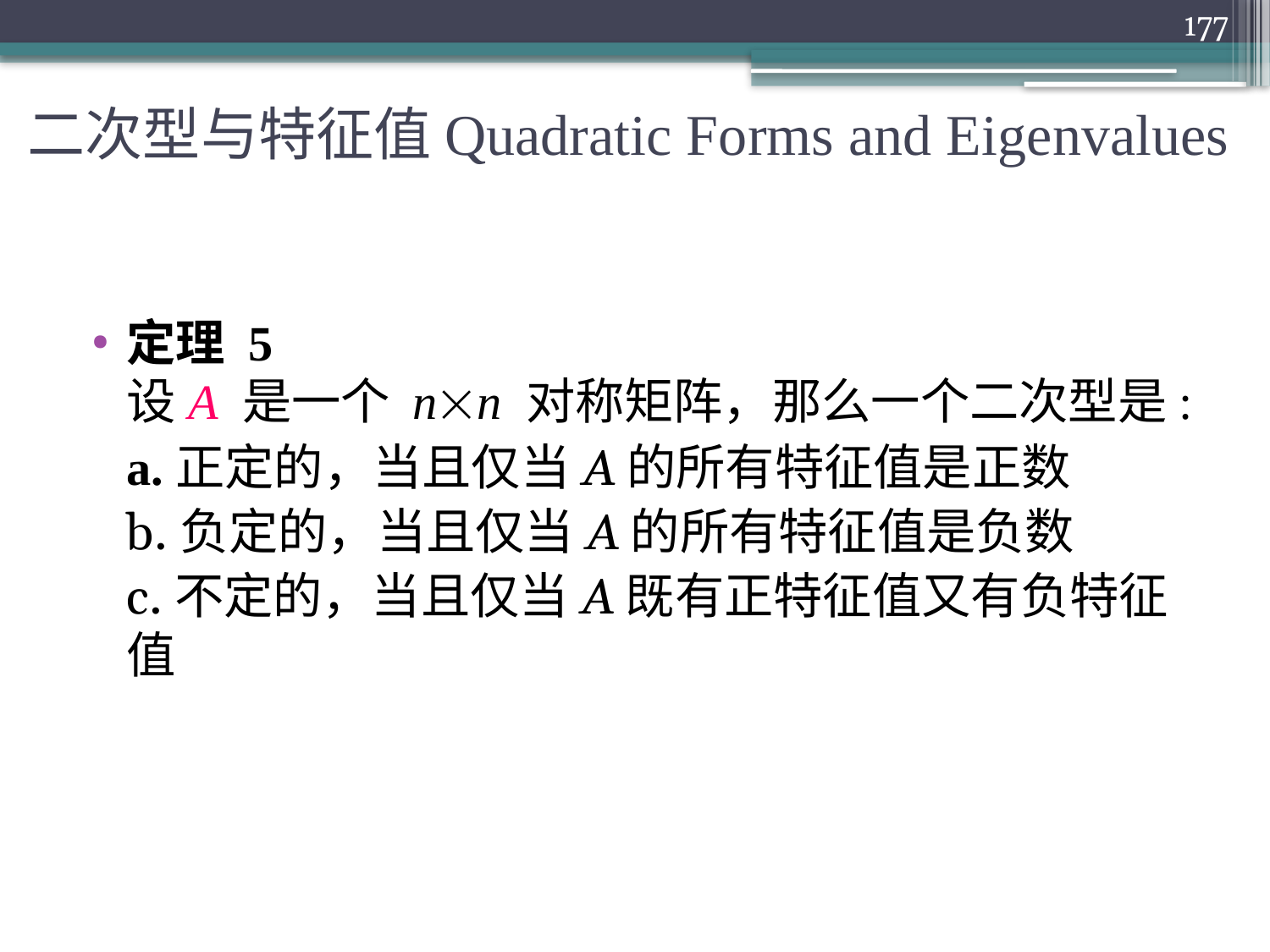

177
# 二次型与特征值Quadratic Forms and Eigenvalues
定理 5
	设A 是一个 n×n 对称矩阵，那么一个二次型是:
	a.正定的，当且仅当A的所有特征值是正数
	b.负定的，当且仅当A的所有特征值是负数
	c.不定的，当且仅当A既有正特征值又有负特征值